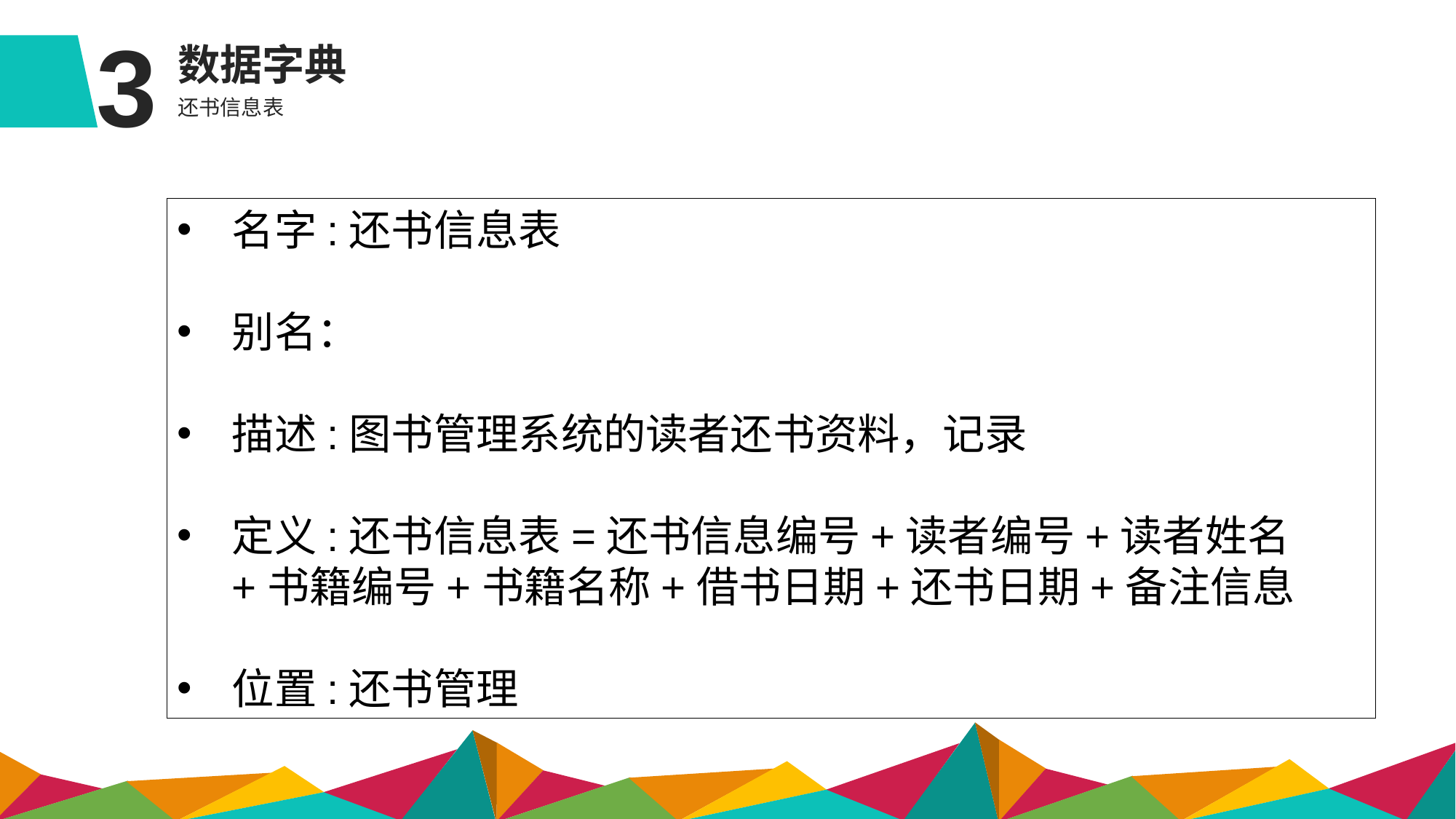

3
数据字典
还书信息表
名字:还书信息表

别名：

描述:图书管理系统的读者还书资料，记录

定义:还书信息表=还书信息编号+读者编号+读者姓名+书籍编号+书籍名称+借书日期+还书日期+备注信息

位置:还书管理